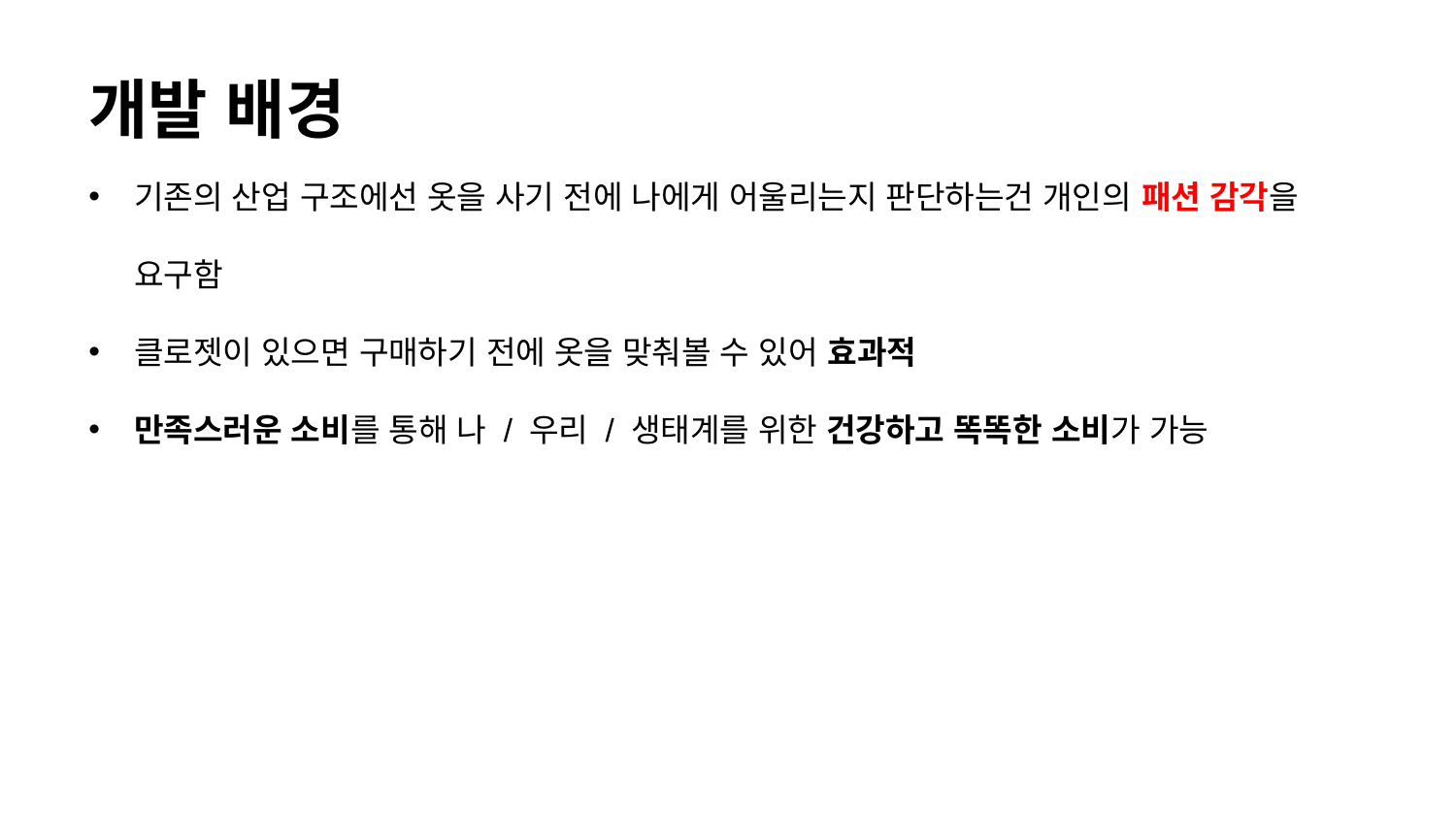

개발 배경
기존의 산업 구조에선 옷을 사기 전에 나에게 어울리는지 판단하는건 개인의 패션 감각을 요구함
클로젯이 있으면 구매하기 전에 옷을 맞춰볼 수 있어 효과적
만족스러운 소비를 통해 나 / 우리 / 생태계를 위한 건강하고 똑똑한 소비가 가능